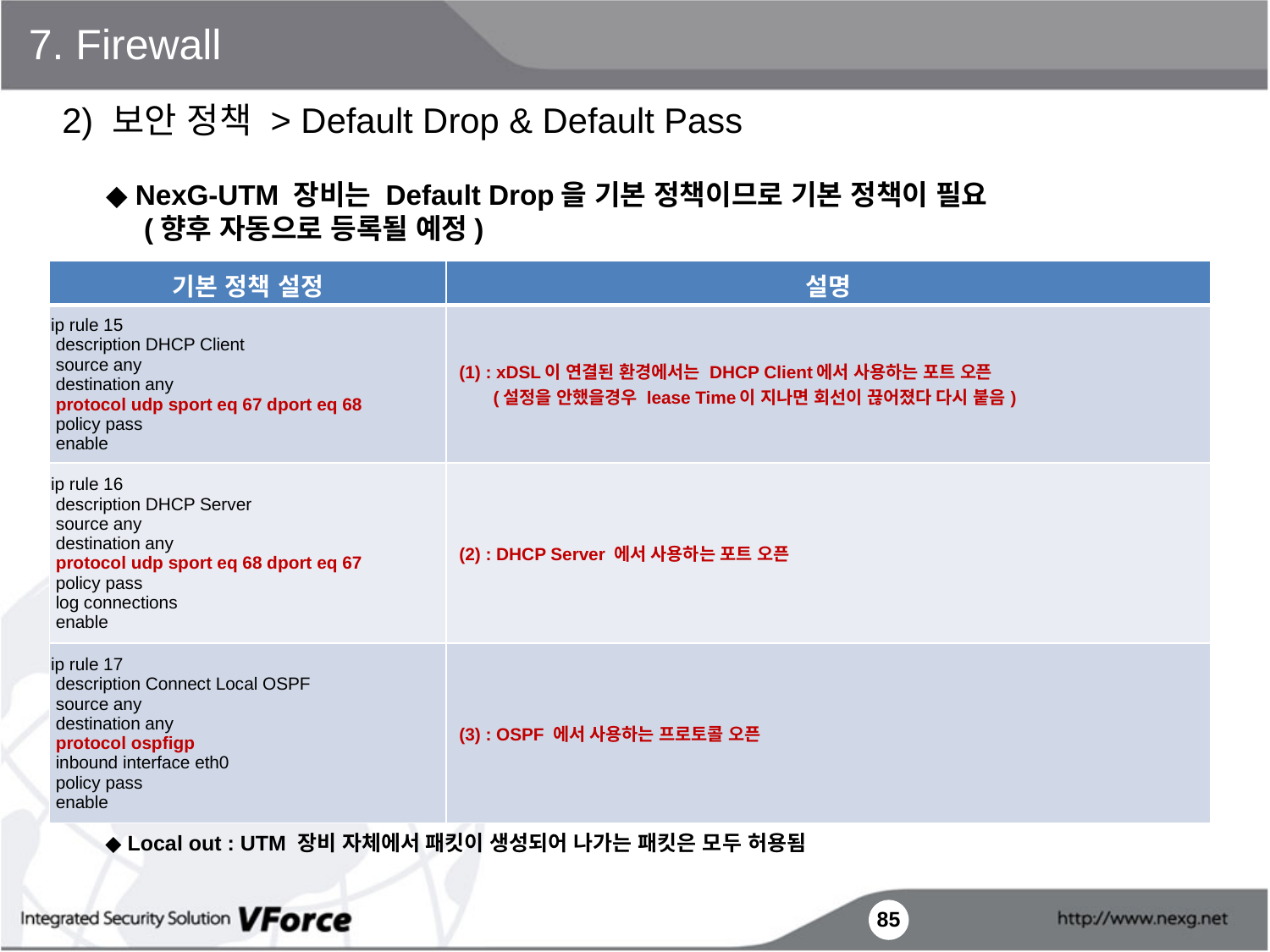

7. Firewall
2) 보안 정책 > Default Drop & Default Pass
◆ NexG-UTM 장비는 Default Drop을 기본 정책이므로 기본 정책이 필요
    (향후 자동으로 등록될 예정)
| 기본 정책 설정 | 설명 |
| --- | --- |
| ip rule 15 description DHCP Client source any destination any protocol udp sport eq 67 dport eq 68 policy pass enable | (1) : xDSL이 연결된 환경에서는 DHCP Client에서 사용하는 포트 오픈 (설정을 안했을경우 lease Time이 지나면 회선이 끊어졌다 다시 붙음) |
| ip rule 16 description DHCP Server source any destination any protocol udp sport eq 68 dport eq 67 policy pass log connections enable | (2) : DHCP Server 에서 사용하는 포트 오픈 |
| ip rule 17 description Connect Local OSPF source any destination any protocol ospfigp inbound interface eth0 policy pass enable | (3) : OSPF 에서 사용하는 프로토콜 오픈 |
◆ Local out : UTM 장비 자체에서 패킷이 생성되어 나가는 패킷은 모두 허용됨